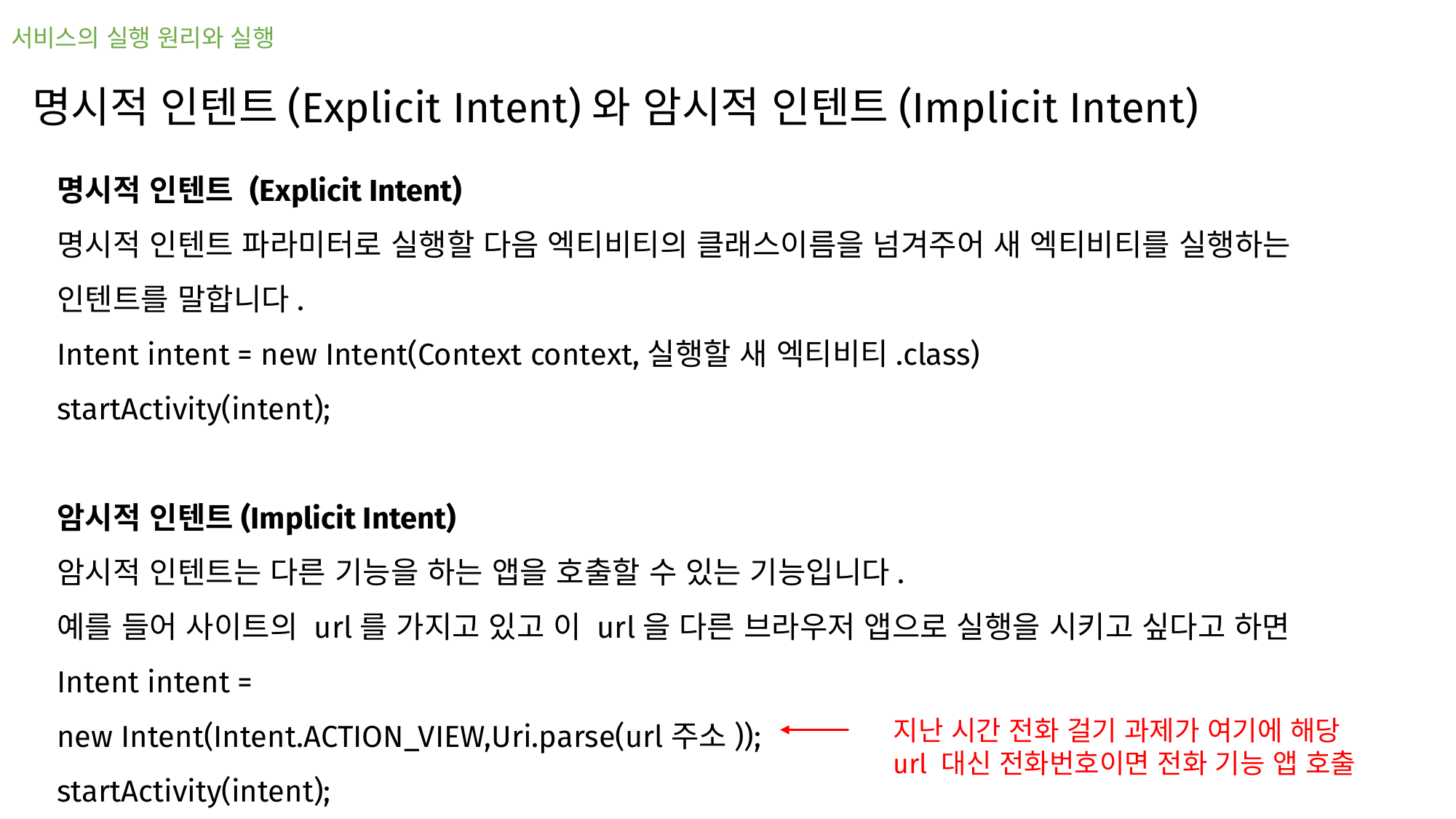

서비스의 실행 원리와 실행
명시적 인텐트(Explicit Intent)와 암시적 인텐트(Implicit Intent)
명시적 인텐트 (Explicit Intent)
명시적 인텐트 파라미터로 실행할 다음 엑티비티의 클래스이름을 넘겨주어 새 엑티비티를 실행하는 인텐트를 말합니다.
Intent intent = new Intent(Context context,실행할 새 엑티비티.class)
startActivity(intent);

암시적 인텐트(Implicit Intent)
암시적 인텐트는 다른 기능을 하는 앱을 호출할 수 있는 기능입니다.
예를 들어 사이트의 url를 가지고 있고 이 url을 다른 브라우저 앱으로 실행을 시키고 싶다고 하면
Intent intent =
new Intent(Intent.ACTION_VIEW,Uri.parse(url주소));
startActivity(intent);

지난 시간 전화 걸기 과제가 여기에 해당
url 대신 전화번호이면 전화 기능 앱 호출